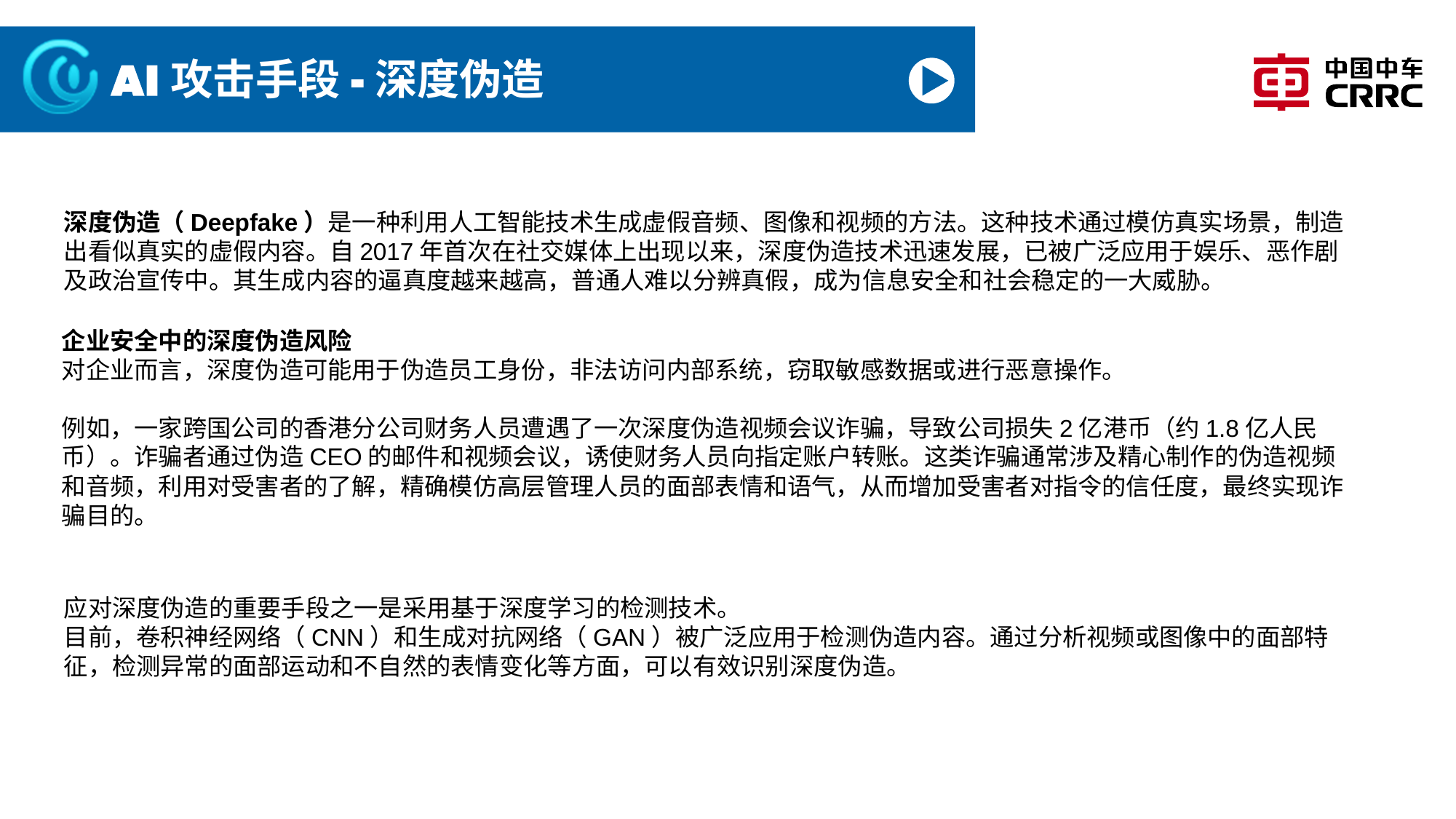

# AI攻击手段-深度伪造
深度伪造（Deepfake）是一种利用人工智能技术生成虚假音频、图像和视频的方法。这种技术通过模仿真实场景，制造出看似真实的虚假内容。自2017年首次在社交媒体上出现以来，深度伪造技术迅速发展，已被广泛应用于娱乐、恶作剧及政治宣传中。其生成内容的逼真度越来越高，普通人难以分辨真假，成为信息安全和社会稳定的一大威胁。
企业安全中的深度伪造风险
对企业而言，深度伪造可能用于伪造员工身份，非法访问内部系统，窃取敏感数据或进行恶意操作。

例如，一家跨国公司的香港分公司财务人员遭遇了一次深度伪造视频会议诈骗，导致公司损失2亿港币（约1.8亿人民币）。诈骗者通过伪造CEO的邮件和视频会议，诱使财务人员向指定账户转账。这类诈骗通常涉及精心制作的伪造视频和音频，利用对受害者的了解，精确模仿高层管理人员的面部表情和语气，从而增加受害者对指令的信任度，最终实现诈骗目的。
应对深度伪造的重要手段之一是采用基于深度学习的检测技术。
目前，卷积神经网络（CNN）和生成对抗网络（GAN）被广泛应用于检测伪造内容。通过分析视频或图像中的面部特征，检测异常的面部运动和不自然的表情变化等方面，可以有效识别深度伪造。
153